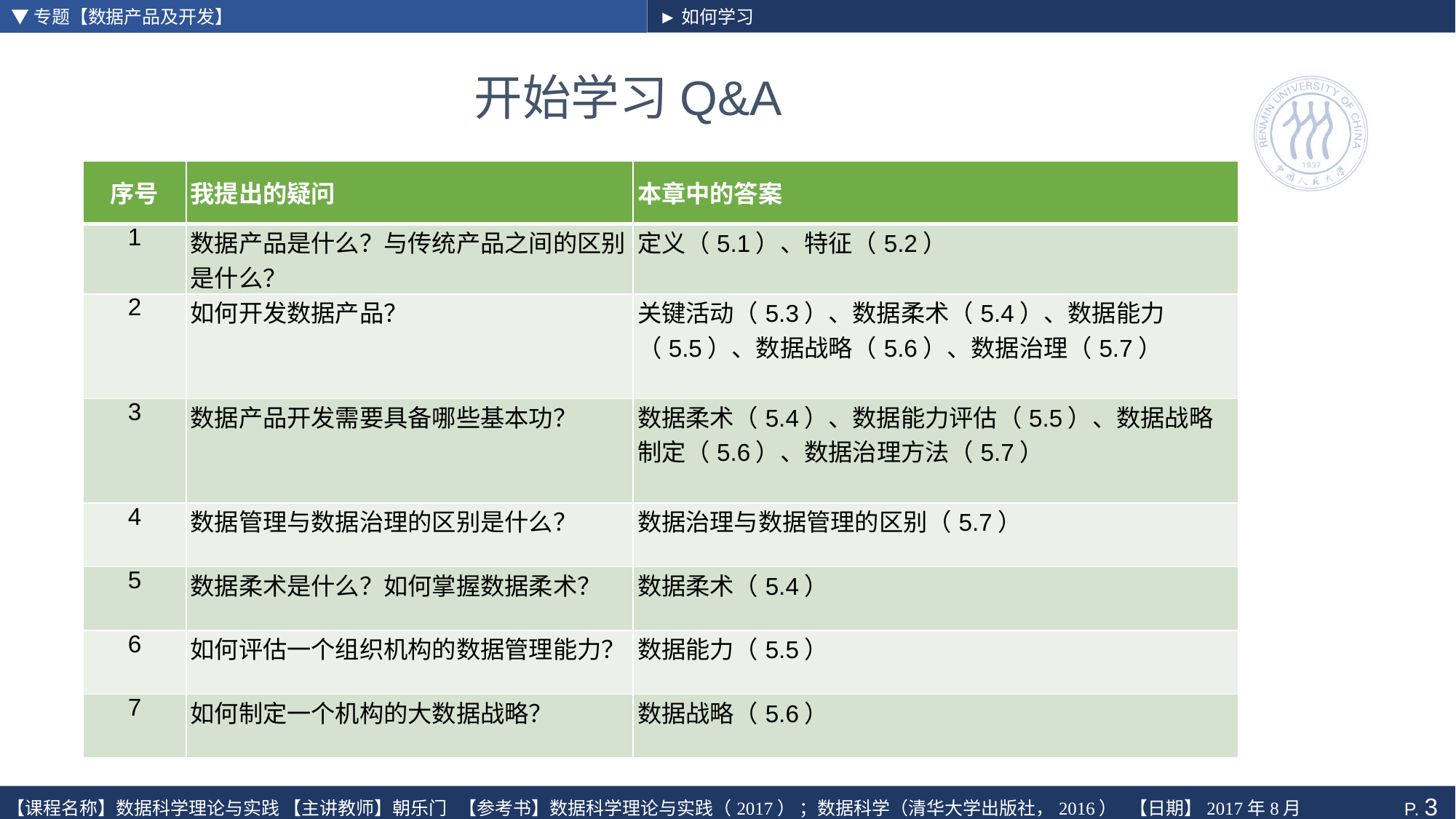

▼专题【数据产品及开发】

►如何学习
# 开始学习Q&A
| 序号 | 我提出的疑问 | 本章中的答案 |
| --- | --- | --- |
| 1 | 数据产品是什么？与传统产品之间的区别是什么？ | 定义（5.1）、特征（5.2） |
| 2 | 如何开发数据产品？ | 关键活动（5.3）、数据柔术（5.4）、数据能力（5.5）、数据战略（5.6）、数据治理（5.7） |
| 3 | 数据产品开发需要具备哪些基本功？ | 数据柔术（5.4）、数据能力评估（5.5）、数据战略制定（5.6）、数据治理方法（5.7） |
| 4 | 数据管理与数据治理的区别是什么？ | 数据治理与数据管理的区别（5.7） |
| 5 | 数据柔术是什么？如何掌握数据柔术？ | 数据柔术（5.4） |
| 6 | 如何评估一个组织机构的数据管理能力？ | 数据能力（5.5） |
| 7 | 如何制定一个机构的大数据战略？ | 数据战略（5.6） |